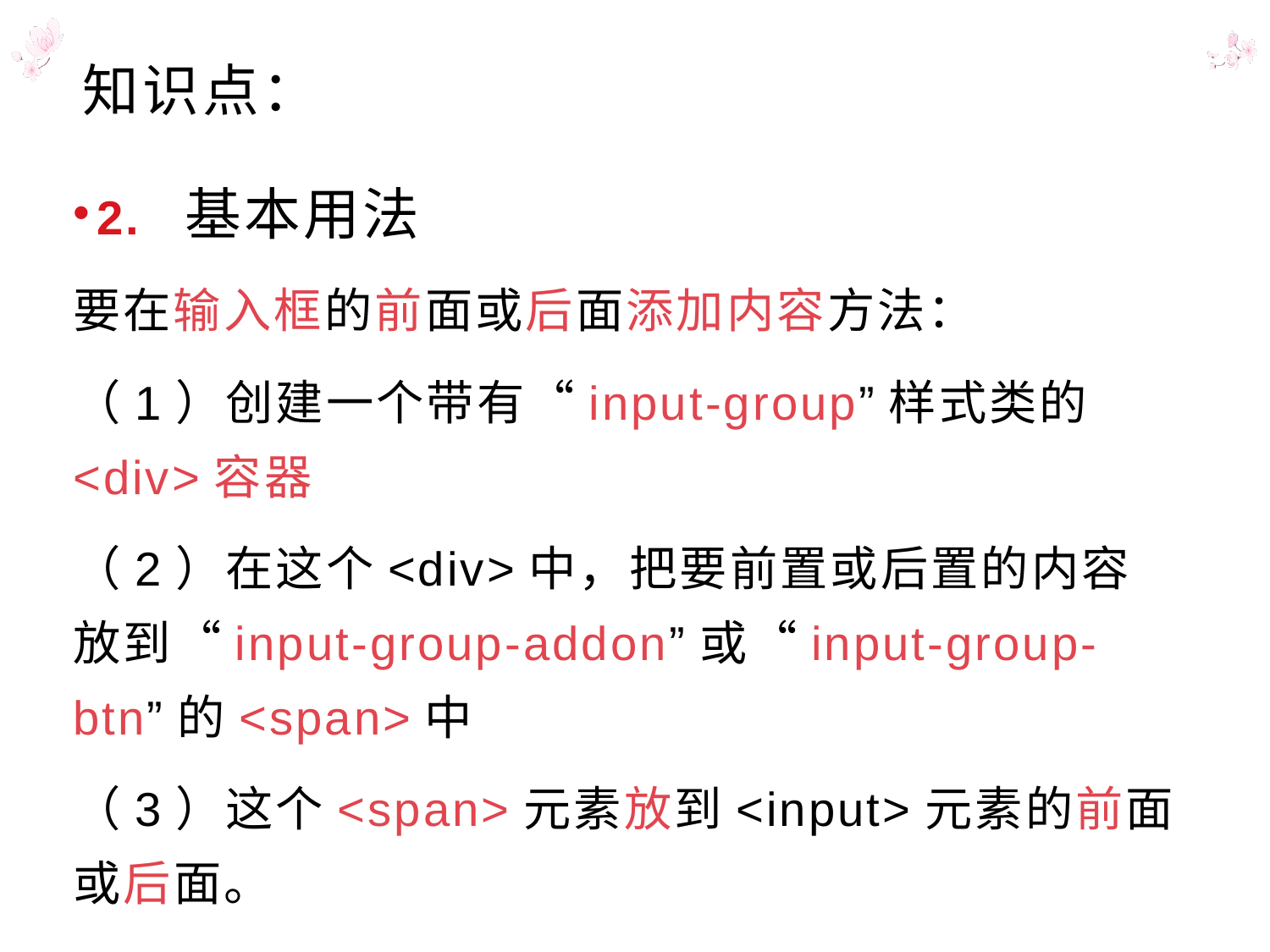

# 知识点：
2.  基本用法
要在输入框的前面或后面添加内容方法：
（1）创建一个带有“input-group”样式类的<div>容器
（2）在这个<div>中，把要前置或后置的内容放到“input-group-addon”或“input-group-btn”的<span>中
（3）这个<span>元素放到<input>元素的前面或后面。